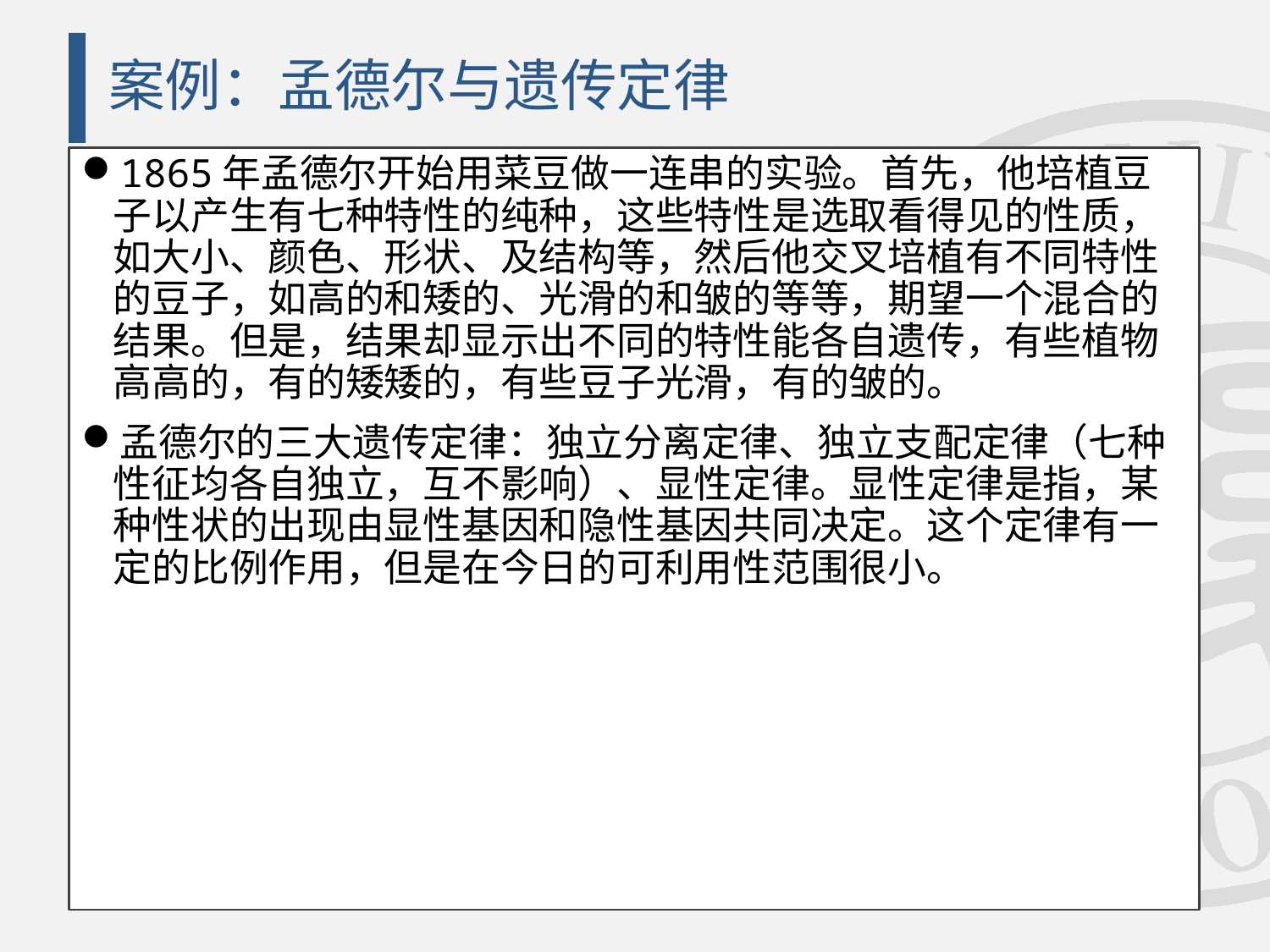

# 案例：孟德尔与遗传定律
1865年孟德尔开始用菜豆做一连串的实验。首先，他培植豆子以产生有七种特性的纯种，这些特性是选取看得见的性质，如大小、颜色、形状、及结构等，然后他交叉培植有不同特性的豆子，如高的和矮的、光滑的和皱的等等，期望一个混合的结果。但是，结果却显示出不同的特性能各自遗传，有些植物高高的，有的矮矮的，有些豆子光滑，有的皱的。
孟德尔的三大遗传定律：独立分离定律、独立支配定律（七种性征均各自独立，互不影响）、显性定律。显性定律是指，某种性状的出现由显性基因和隐性基因共同决定。这个定律有一定的比例作用，但是在今日的可利用性范围很小。